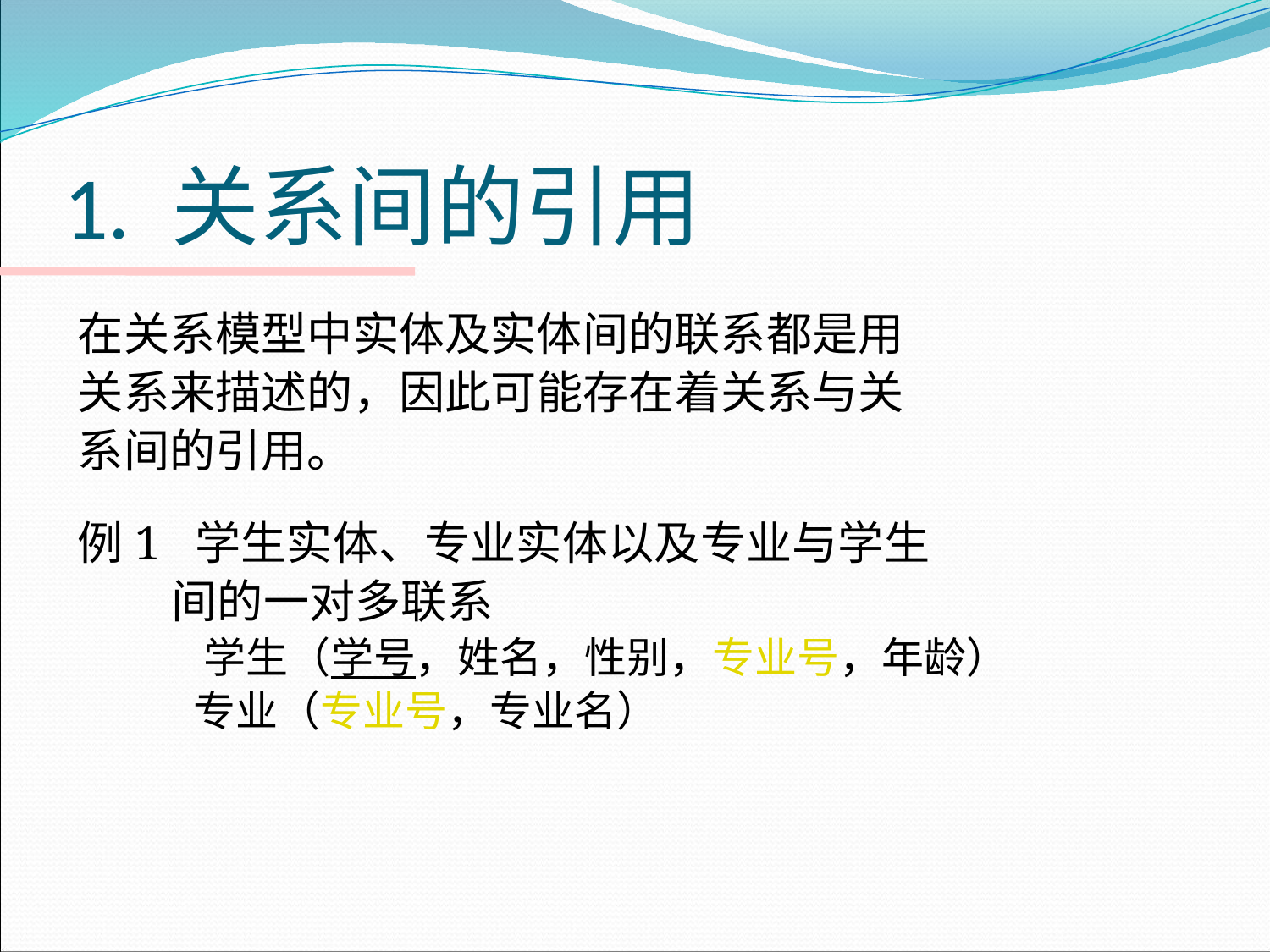

# 1. 关系间的引用
在关系模型中实体及实体间的联系都是用
关系来描述的，因此可能存在着关系与关
系间的引用。
例1  学生实体、专业实体以及专业与学生
        间的一对多联系
  　学生（学号，姓名，性别，专业号，年龄）
　  专业（专业号，专业名）

139